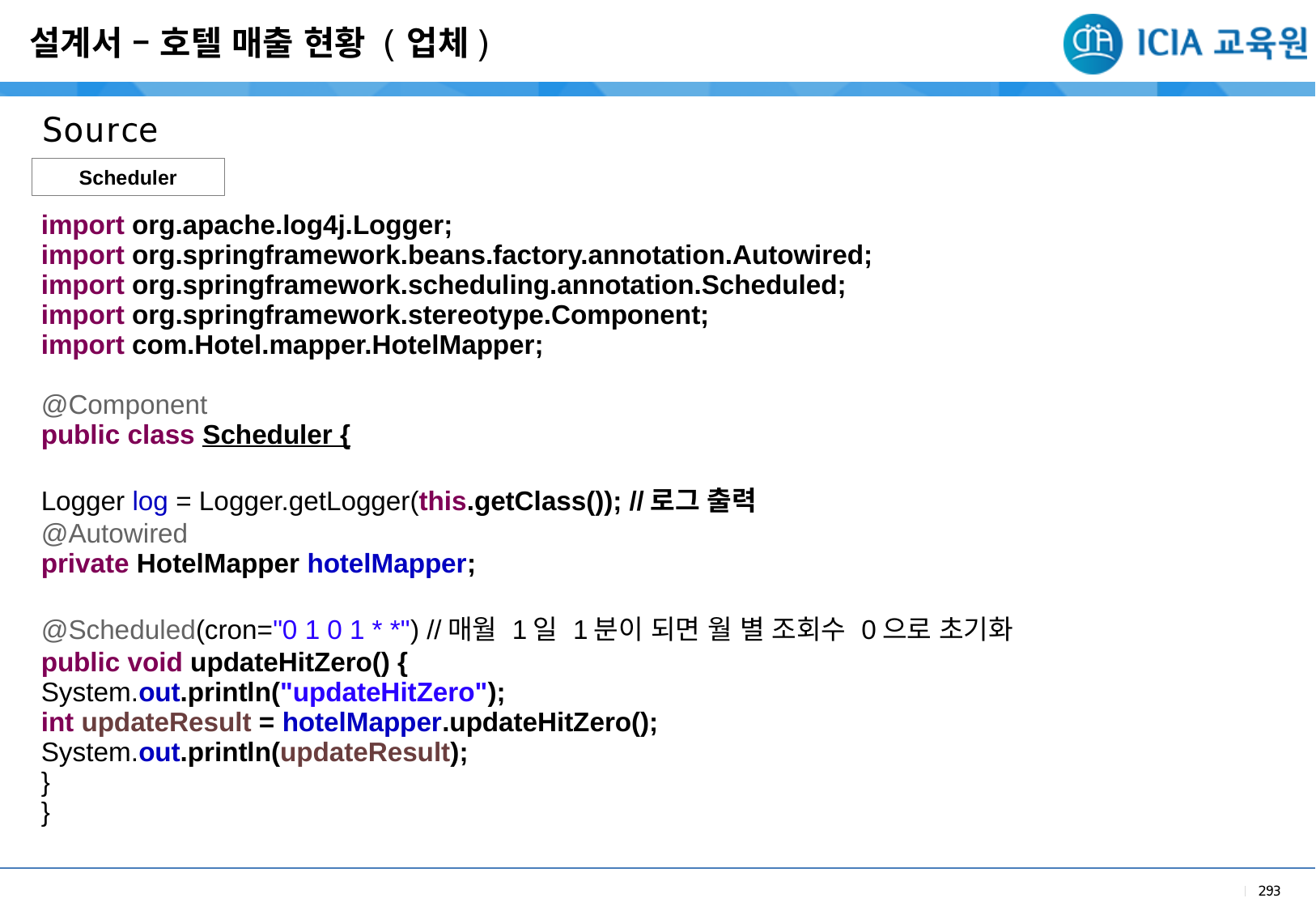

설계서 – 호텔 매출 현황 (업체)
Source
Scheduler
| import org.apache.log4j.Logger; import org.springframework.beans.factory.annotation.Autowired; import org.springframework.scheduling.annotation.Scheduled; import org.springframework.stereotype.Component; import com.Hotel.mapper.HotelMapper; @Component public class Scheduler { Logger log = Logger.getLogger(this.getClass()); //로그 출력 @Autowired private HotelMapper hotelMapper; @Scheduled(cron="0 1 0 1 \* \*") //매월 1일 1분이 되면 월 별 조회수 0으로 초기화 public void updateHitZero() { System.out.println("updateHitZero"); int updateResult = hotelMapper.updateHitZero(); System.out.println(updateResult); } } |
| --- |